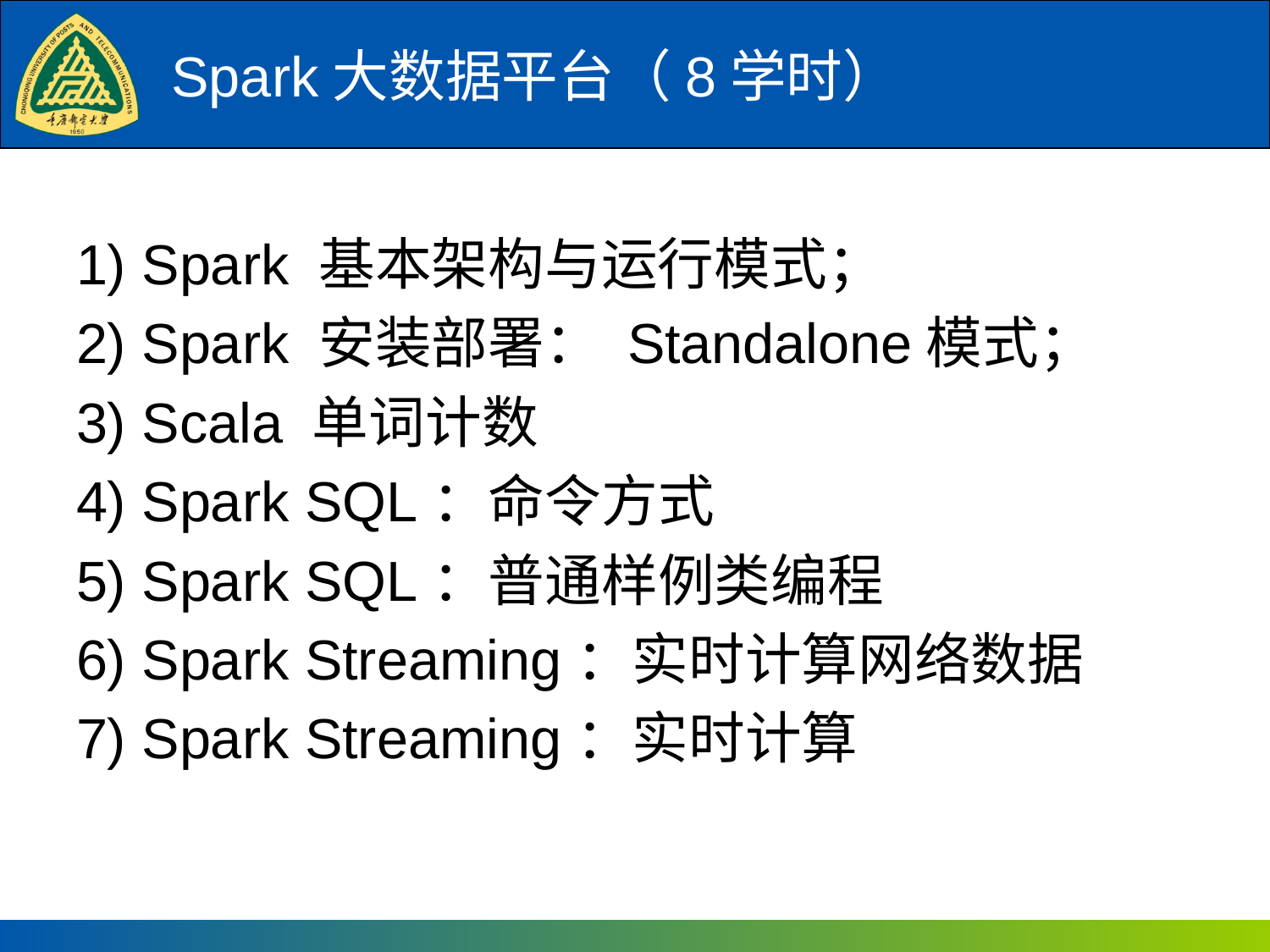

# Spark大数据平台（8学时）
1) Spark 基本架构与运行模式；
2) Spark 安装部署： Standalone模式；
3) Scala 单词计数
4) Spark SQL：命令方式
5) Spark SQL：普通样例类编程
6) Spark Streaming：实时计算网络数据
7) Spark Streaming：实时计算